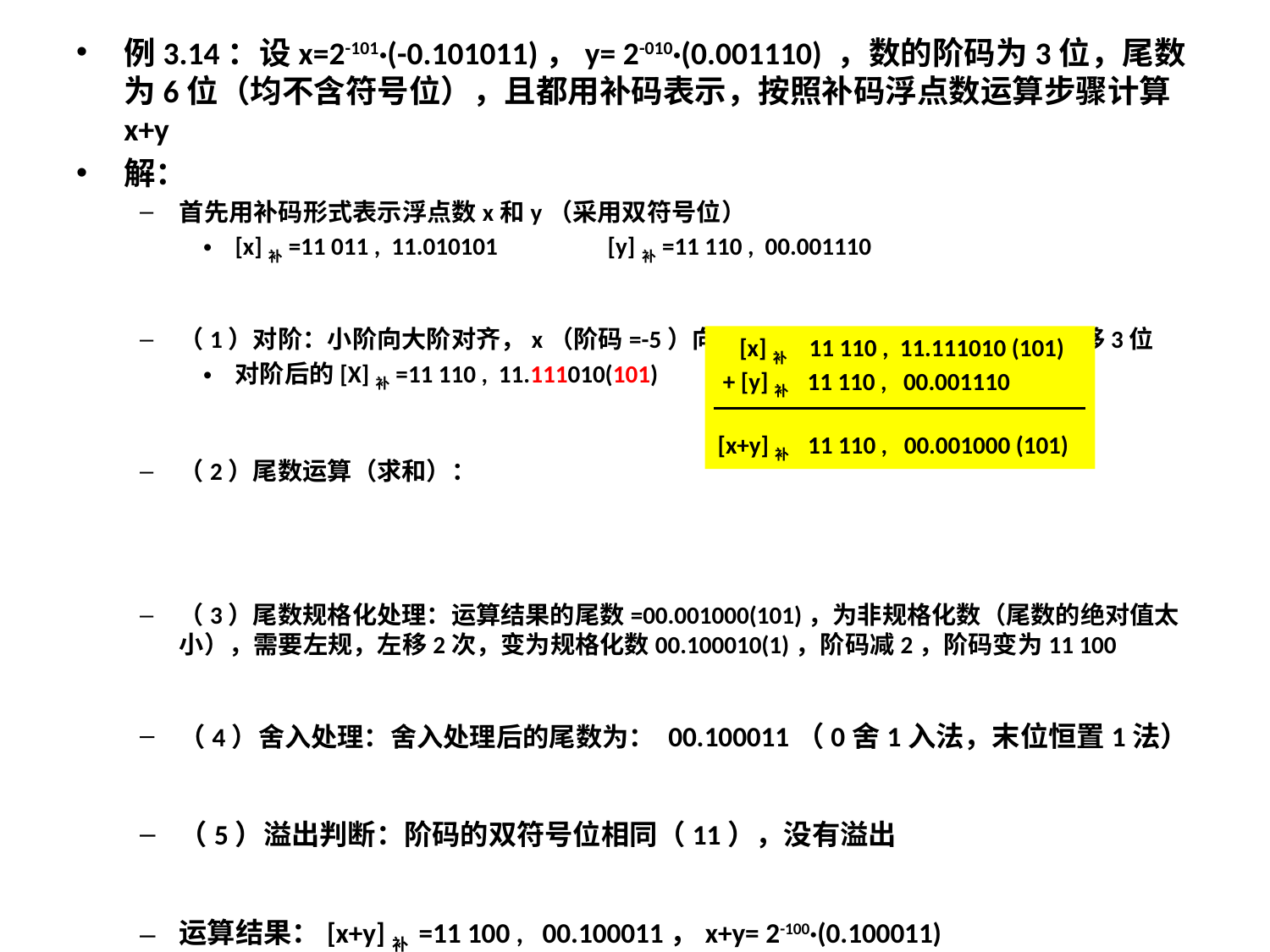

例3.14：设x=2-101·(-0.101011)，y= 2-010·(0.001110) ，数的阶码为3位，尾数为6位（均不含符号位），且都用补码表示，按照补码浮点数运算步骤计算x+y
解：
首先用补码形式表示浮点数x和y（采用双符号位）
[x]补=11 011 ,  11.010101                    [y]补=11 110 ,  00.001110

（1）对阶：小阶向大阶对齐，x（阶码=-5）向y（阶码=-2）对齐，x的尾数右移3位
对阶后的[X]补=11 110 ,  11.111010(101)

（2）尾数运算（求和）：

（3）尾数规格化处理：运算结果的尾数=00.001000(101)，为非规格化数（尾数的绝对值太小），需要左规，左移2次，变为规格化数00.100010(1)，阶码减2，阶码变为11 100

（4）舍入处理：舍入处理后的尾数为： 00.100011（0舍1入法，末位恒置1法）

（5）溢出判断：阶码的双符号位相同（11），没有溢出

运算结果：[x+y]补 =11 100 ,   00.100011，x+y= 2-100·(0.100011)
验证：
x=(1/32)*(-43/64)，y=(1/4)*(14/64)，x+y=(-43/2048)+(112/2048)=69/2048
x+y= 2-100·(0.100011)=(1/16)*(35/64)=70/2048，相差1/2048，原因是舍入处理引起的误差

    [x]补     11 110 ,  11.111010 (101)
 + [y]补    11 110 ,   00.001110

[x+y]补    11 110 ,   00.001000 (101)